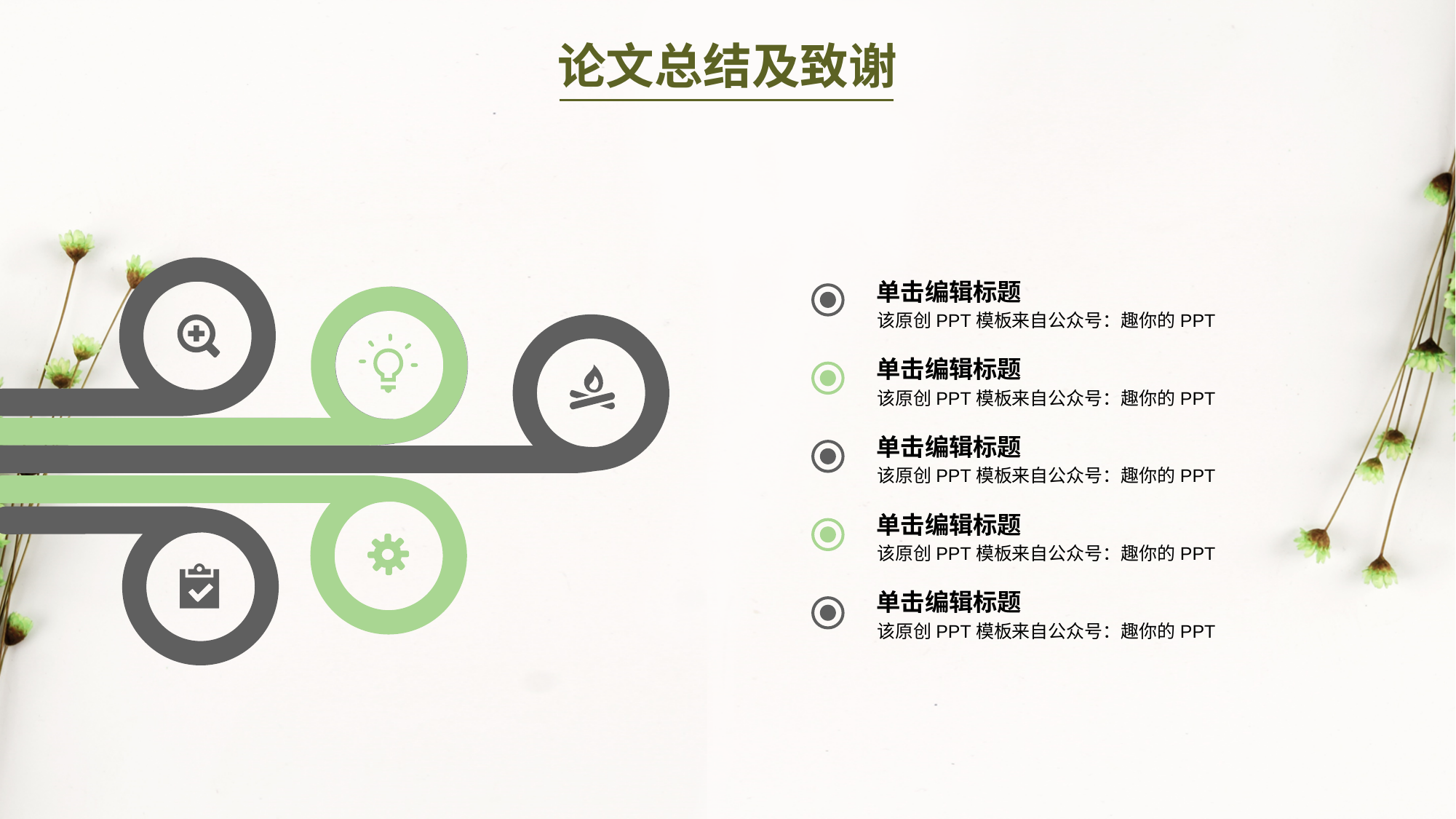

论文总结及致谢

单击编辑标题
该原创PPT模板来自公众号：趣你的PPT
单击编辑标题
该原创PPT模板来自公众号：趣你的PPT
单击编辑标题
该原创PPT模板来自公众号：趣你的PPT
单击编辑标题
该原创PPT模板来自公众号：趣你的PPT
单击编辑标题
该原创PPT模板来自公众号：趣你的PPT